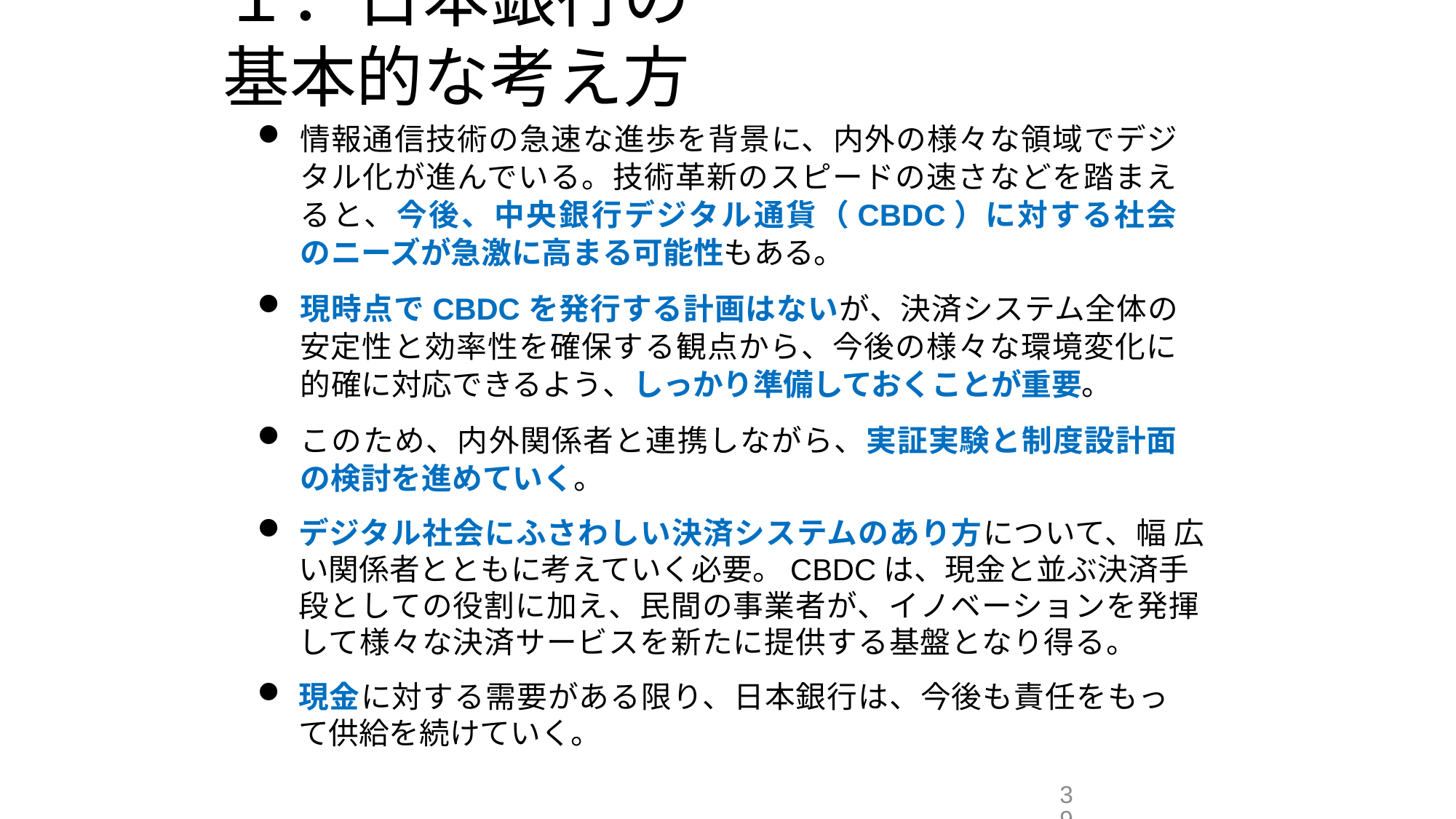

# １．日本銀行の基本的な考え方
情報通信技術の急速な進歩を背景に、内外の様々な領域でデジタル化が進んでいる。技術革新のスピードの速さなどを踏まえると、今後、中央銀行デジタル通貨（CBDC）に対する社会のニーズが急激に高まる可能性もある。
現時点でCBDCを発行する計画はないが、決済システム全体の安定性と効率性を確保する観点から、今後の様々な環境変化に的確に対応できるよう、しっかり準備しておくことが重要。
このため、内外関係者と連携しながら、実証実験と制度設計面の検討を進めていく。
デジタル社会にふさわしい決済システムのあり方について、幅 広い関係者とともに考えていく必要。CBDCは、現金と並ぶ決済手段としての役割に加え、民間の事業者が、イノベーションを発揮して様々な決済サービスを新たに提供する基盤となり得る。
現金に対する需要がある限り、日本銀行は、今後も責任をもっ
て供給を続けていく。
39